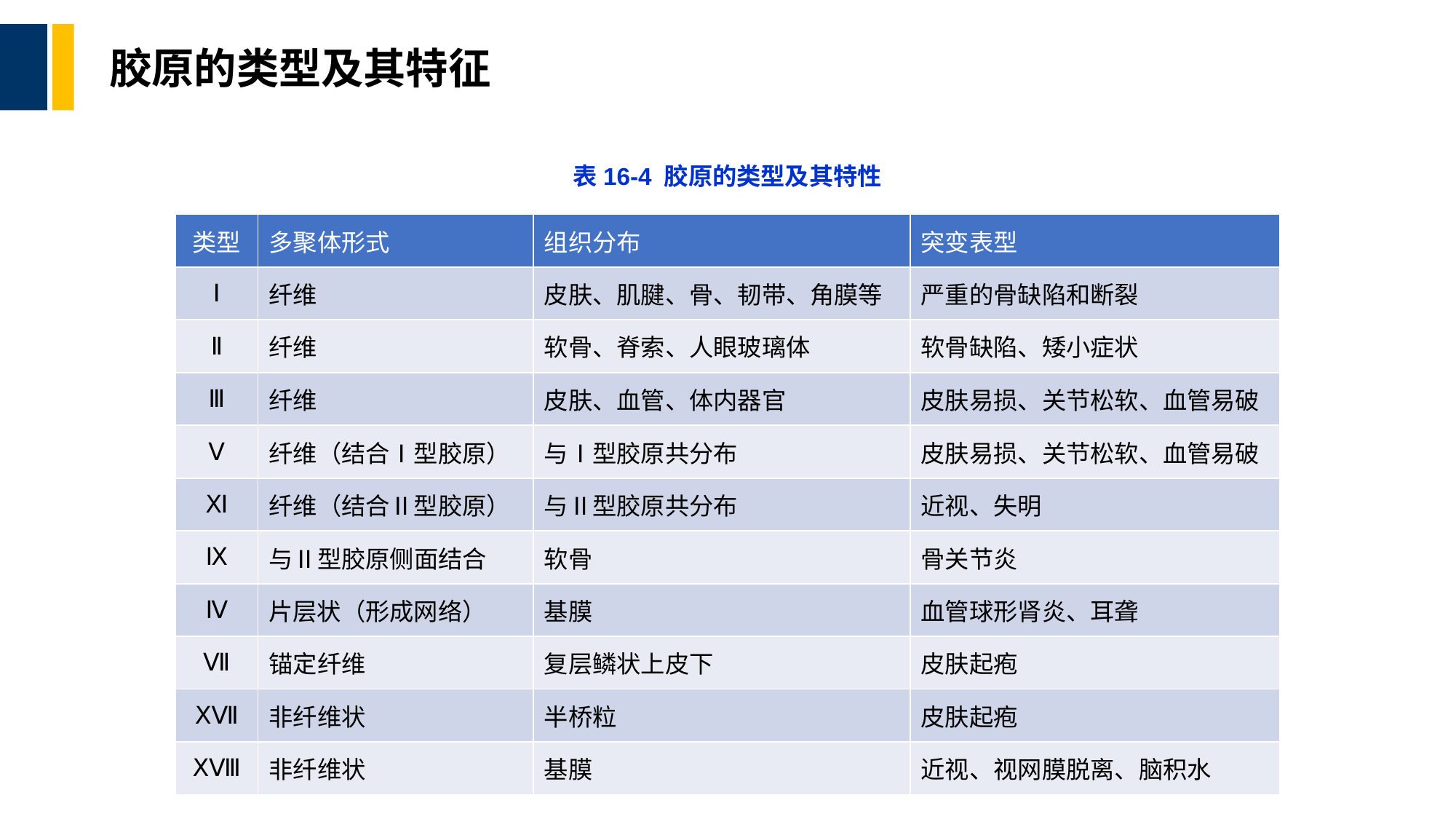

# 胶原的类型及其特征
表16-4 胶原的类型及其特性
| 类型 | 多聚体形式 | 组织分布 | 突变表型 |
| --- | --- | --- | --- |
| Ⅰ | 纤维 | 皮肤、肌腱、骨、韧带、角膜等 | 严重的骨缺陷和断裂 |
| Ⅱ | 纤维 | 软骨、脊索、人眼玻璃体 | 软骨缺陷、矮小症状 |
| Ⅲ | 纤维 | 皮肤、血管、体内器官 | 皮肤易损、关节松软、血管易破 |
| Ⅴ | 纤维（结合Ⅰ型胶原） | 与Ⅰ型胶原共分布 | 皮肤易损、关节松软、血管易破 |
| Ⅺ | 纤维（结合Ⅱ型胶原） | 与Ⅱ型胶原共分布 | 近视、失明 |
| Ⅸ | 与Ⅱ型胶原侧面结合 | 软骨 | 骨关节炎 |
| Ⅳ | 片层状（形成网络） | 基膜 | 血管球形肾炎、耳聋 |
| Ⅶ | 锚定纤维 | 复层鳞状上皮下 | 皮肤起疱 |
| ⅩⅦ | 非纤维状 | 半桥粒 | 皮肤起疱 |
| ⅩⅧ | 非纤维状 | 基膜 | 近视、视网膜脱离、脑积水 |